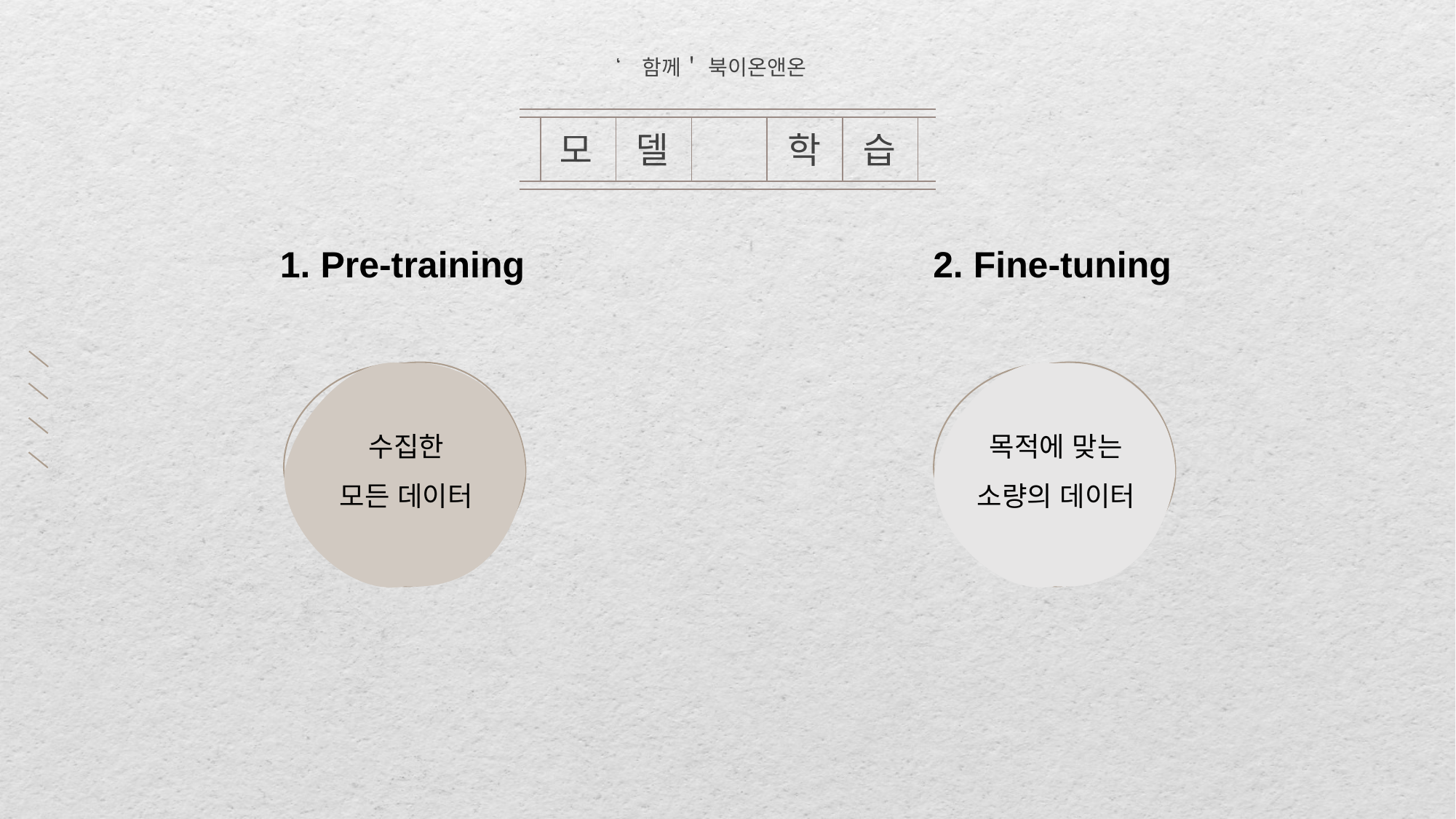

‘함께＇ 북이온앤온
모
델
학
습
1. Pre-training
2. Fine-tuning

수집한
모든 데이터
목적에 맞는
소량의 데이터